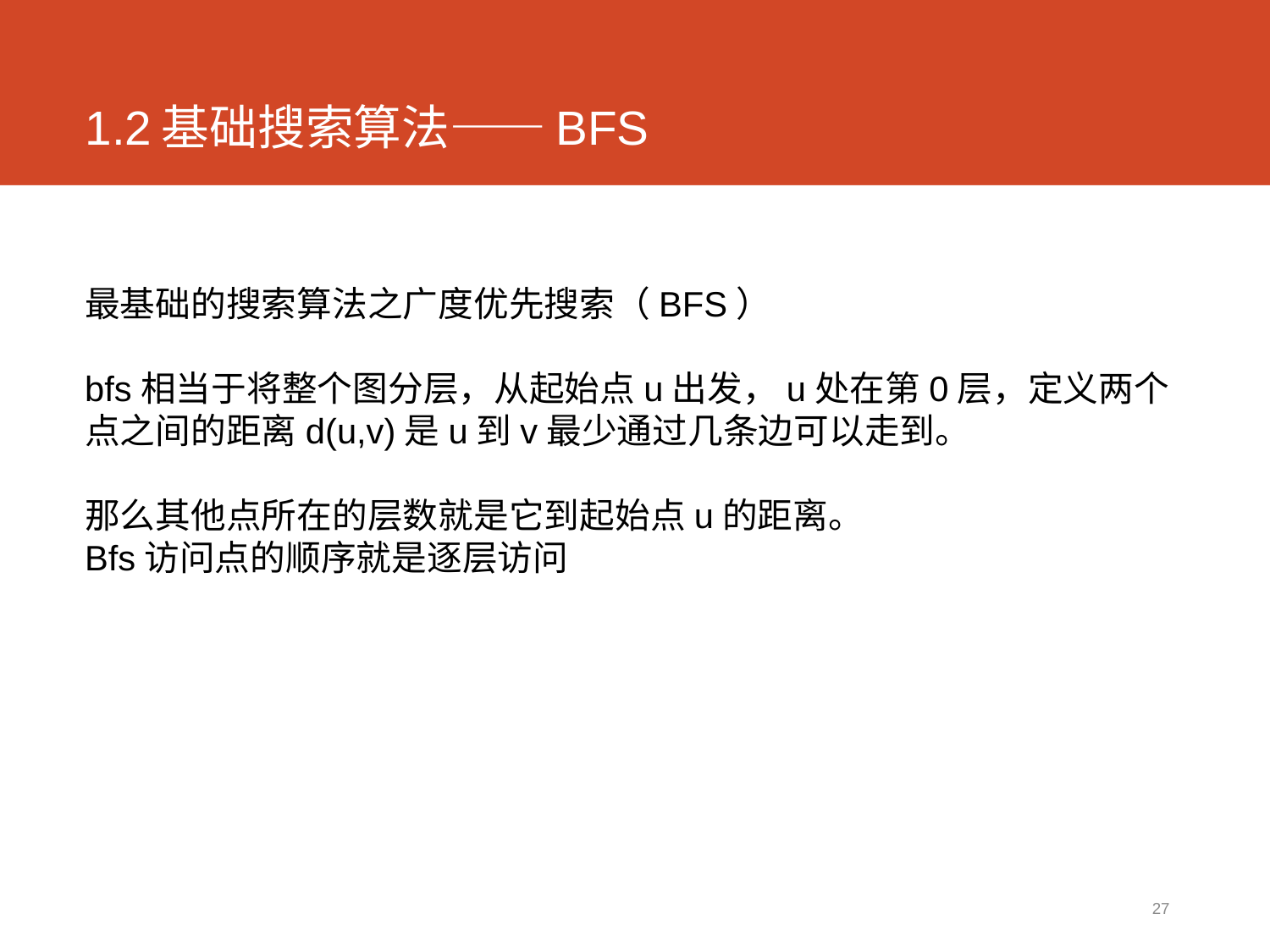

# 1.2基础搜索算法——BFS

最基础的搜索算法之广度优先搜索（BFS）
bfs相当于将整个图分层，从起始点u出发，u处在第0层，定义两个点之间的距离d(u,v)是u到v最少通过几条边可以走到。

那么其他点所在的层数就是它到起始点u的距离。
Bfs访问点的顺序就是逐层访问
27